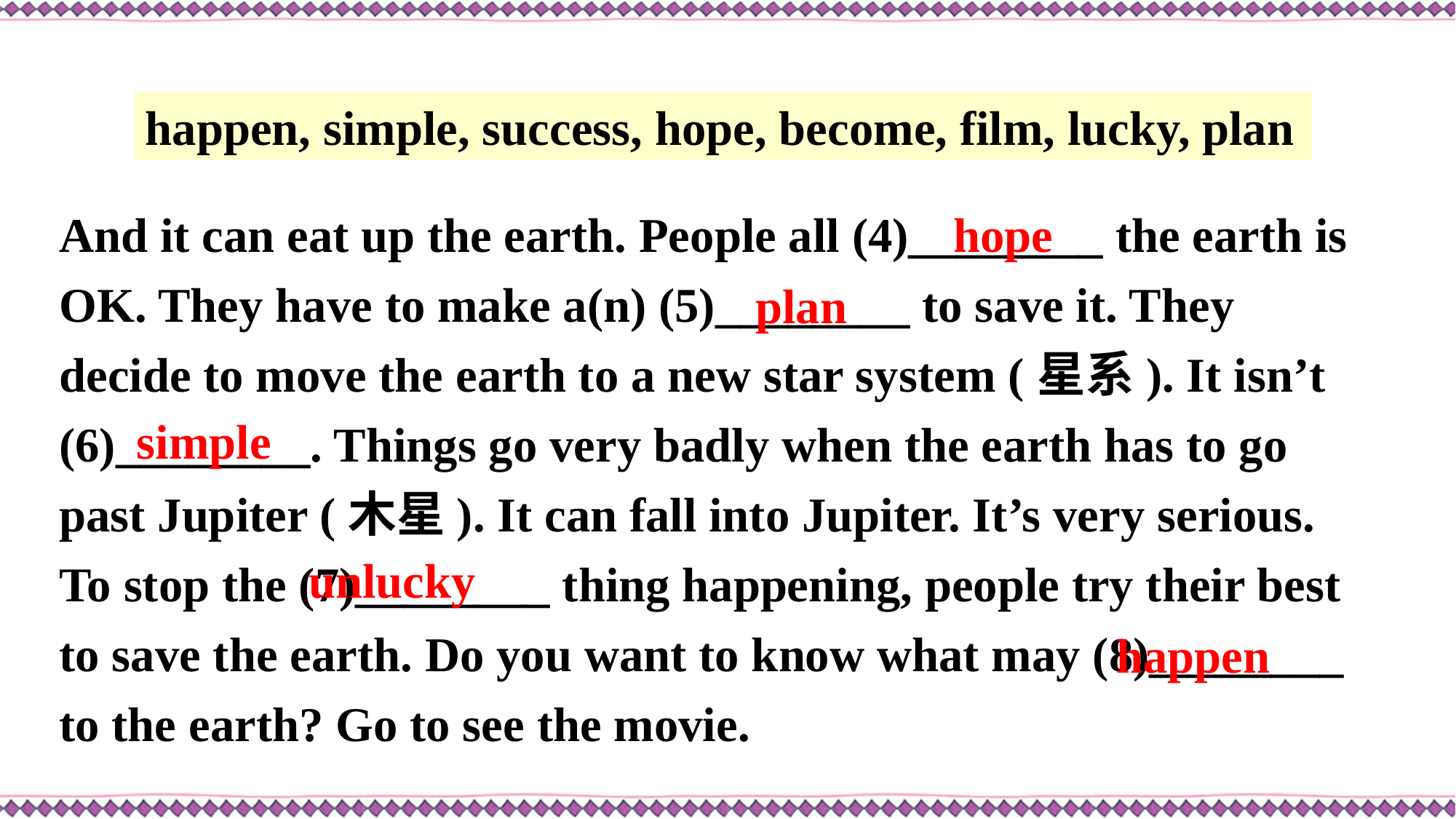

happen, simple, success, hope, become, film, lucky, plan
And it can eat up the earth. People all (4)________ the earth is OK. They have to make a(n) (5)________ to save it. They decide to move the earth to a new star system (星系). It isn’t (6)________. Things go very badly when the earth has to go past Jupiter (木星). It can fall into Jupiter. It’s very serious. To stop the (7)________ thing happening, people try their best to save the earth. Do you want to know what may (8)________ to the earth? Go to see the movie.
hope
plan
simple
unlucky
happen